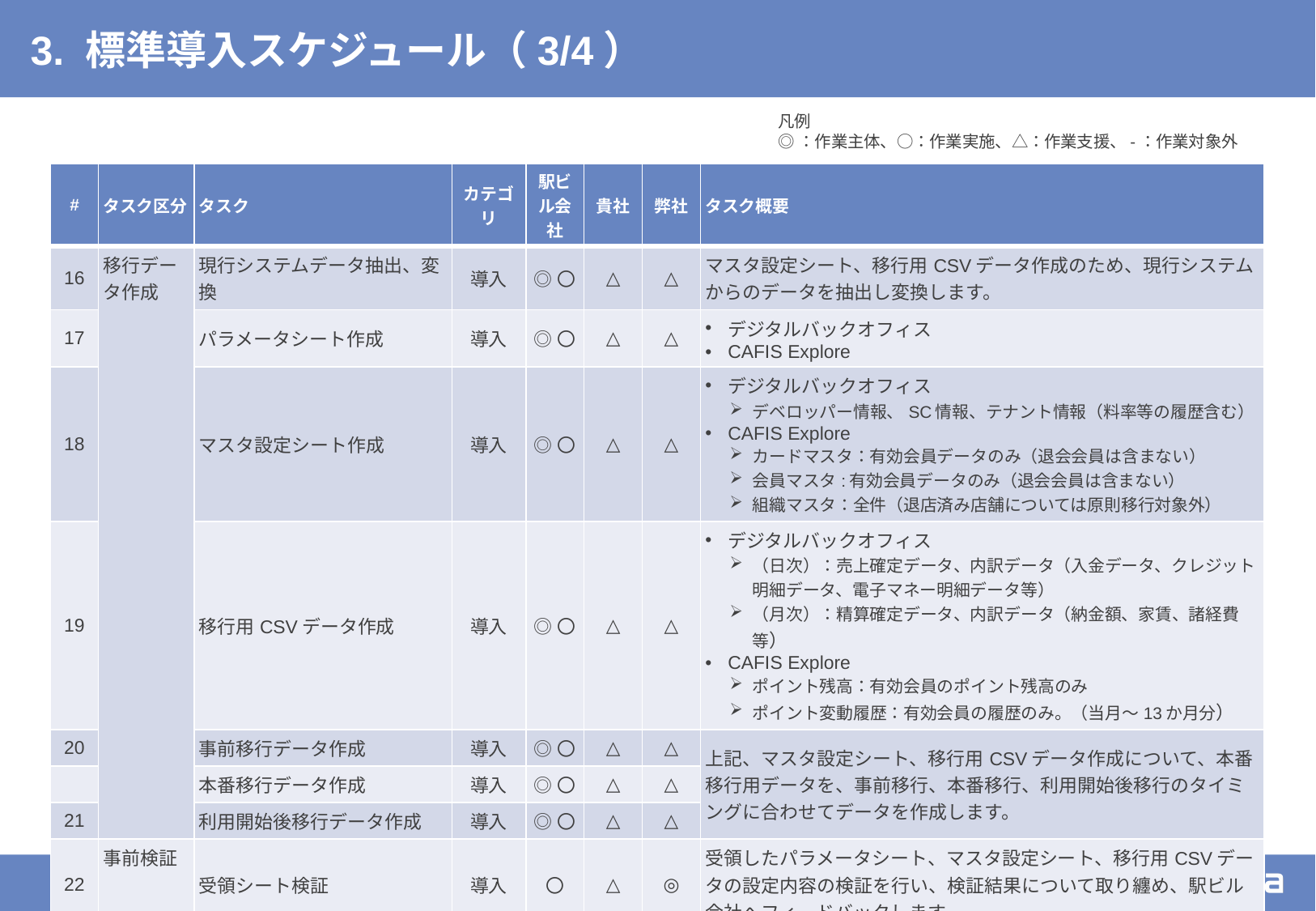

# 3. 標準導入スケジュール（3/4）
凡例
◎：作業主体、○：作業実施、△：作業支援、-：作業対象外
| # | タスク区分 | タスク | カテゴリ | 駅ビル会社 | 貴社 | 弊社 | タスク概要 |
| --- | --- | --- | --- | --- | --- | --- | --- |
| 16 | 移行データ作成 | 現行システムデータ抽出、変換 | 導入 | ◎〇 | △ | △ | マスタ設定シート、移行用CSVデータ作成のため、現行システムからのデータを抽出し変換します。 |
| 17 |  | パラメータシート作成 | 導入 | ◎〇 | △ | △ | デジタルバックオフィス CAFIS Explore |
| 18 |  | マスタ設定シート作成 | 導入 | ◎〇 | △ | △ | デジタルバックオフィス デベロッパー情報、SC情報、テナント情報（料率等の履歴含む） CAFIS Explore カードマスタ：有効会員データのみ（退会会員は含まない） 会員マスタ:有効会員データのみ（退会会員は含まない） 組織マスタ：全件（退店済み店舗については原則移行対象外） |
| 19 |  | 移行用CSVデータ作成 | 導入 | ◎〇 | △ | △ | デジタルバックオフィス （日次）：売上確定データ、内訳データ（入金データ、クレジット明細データ、電子マネー明細データ等） （月次）：精算確定データ、内訳データ（納金額、家賃、諸経費等） CAFIS Explore ポイント残高：有効会員のポイント残高のみ ポイント変動履歴：有効会員の履歴のみ。（当月～13か月分） |
| 20 |  | 事前移行データ作成 | 導入 | ◎〇 | △ | △ | 上記、マスタ設定シート、移行用CSVデータ作成について、本番移行用データを、事前移行、本番移行、利用開始後移行のタイミングに合わせてデータを作成します。 |
|  |  | 本番移行データ作成 | 導入 | ◎〇 | △ | △ |  |
| 21 |  | 利用開始後移行データ作成 | 導入 | ◎〇 | △ | △ |  |
| 22 | 事前検証 | 受領シート検証 | 導入 | 〇 | △ | ◎ | 受領したパラメータシート、マスタ設定シート、移行用CSVデータの設定内容の検証を行い、検証結果について取り纏め、駅ビル会社へフィードバックします。 |
| 23 |  | 移行リハーサル | 導入 | ◎ | △ | 〇 | 事前整理した移行手順にもとづき、本番移行の移行リハーサルを実施します。 |
| 24 |  | フィールドテスト | 導入 | ◎ | △ | 〇 | 決済～ポイント処理～精算、分析連携までの一連の動作を確認します。 |